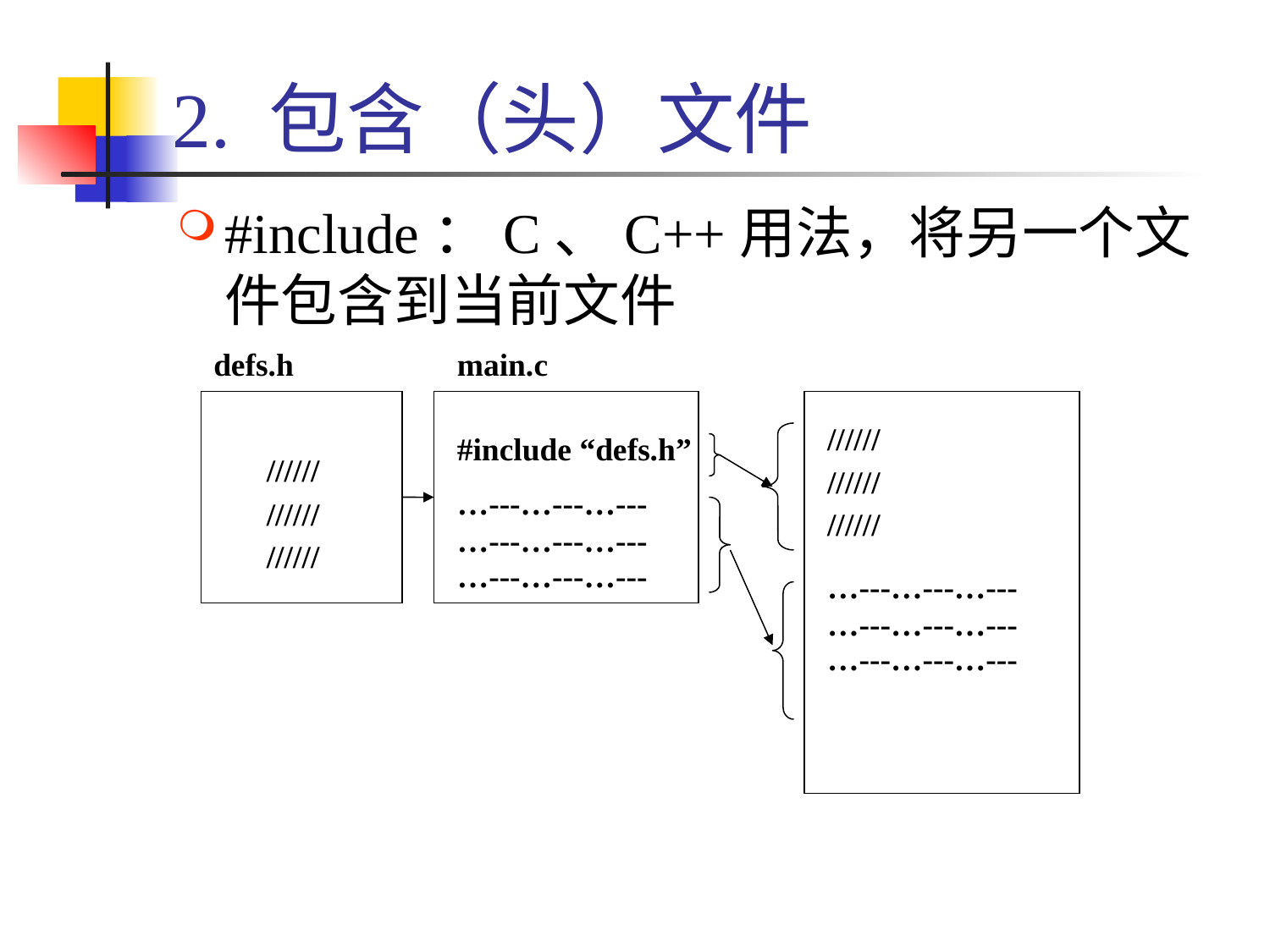

# 2. 包含（头）文件
#include：C、C++用法，将另一个文件包含到当前文件

defs.h
main.c

//////
//////
//////
#include “defs.h”
…---…---…---
…---…---…---
…---…---…---

//////
//////
//////

…---…---…---
…---…---…---
…---…---…---